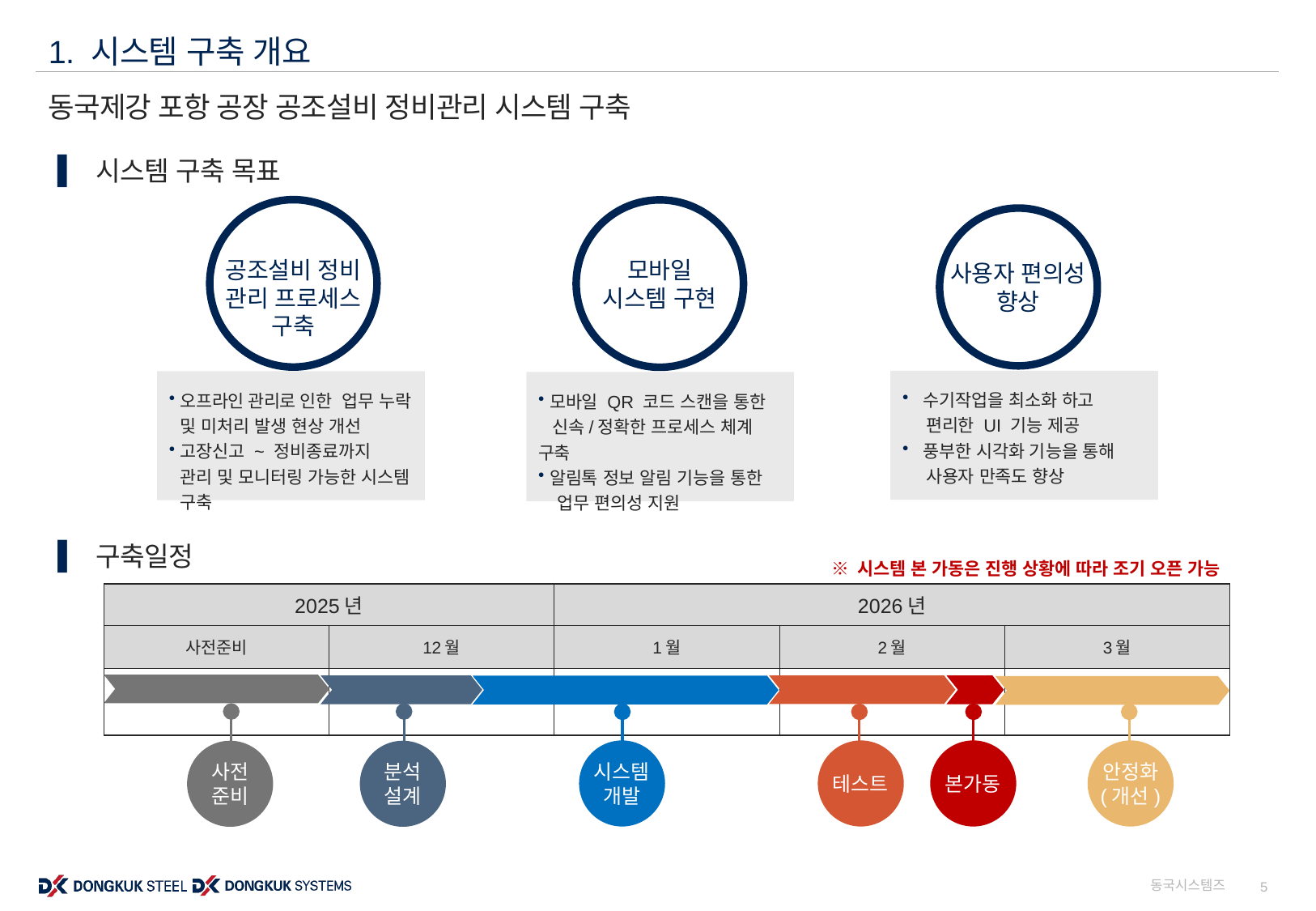

1. 시스템 구축 개요
# 동국제강 포항 공장 공조설비 정비관리 시스템 구축
 시스템 구축 목표

공조설비 정비
관리 프로세스
구축
모바일
시스템 구현
사용자 편의성
향상
 수기작업을 최소화 하고
    편리한 UI 기능 제공
 풍부한 시각화 기능을 통해
    사용자 만족도 향상
오프라인 관리로 인한  업무 누락 및 미처리 발생 현상 개선
고장신고 ~ 정비종료까지  관리 및 모니터링 가능한 시스템 구축
모바일 QR 코드 스캔을 통한
  신속/정확한 프로세스 체계 구축
알림톡 정보 알림 기능을 통한
   업무 편의성 지원

 구축일정
※ 시스템 본 가동은 진행 상황에 따라 조기 오픈 가능
| 2025년 |  | 2026년 |  |  |
| --- | --- | --- | --- | --- |
| 사전준비 | 12월 | 1월 | 2월 | 3월 |
|  |  |  |  |  |

사전
준비
분석
설계
시스템
개발
테스트
본가동
안정화
(개선)
동국시스템즈
5